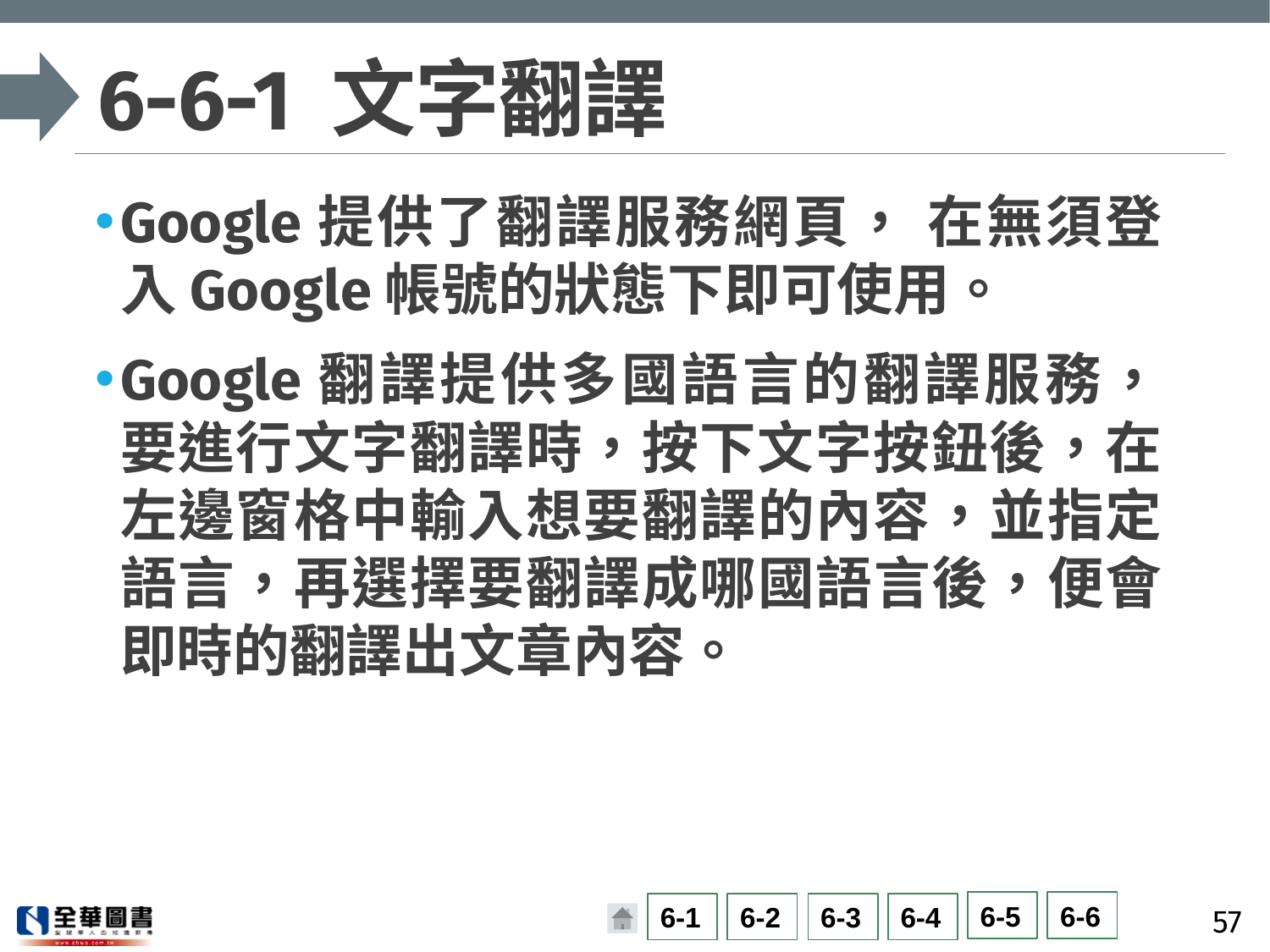

# 6-6-1 文字翻譯
Google提供了翻譯服務網頁， 在無須登入Google帳號的狀態下即可使用。
Google翻譯提供多國語言的翻譯服務，要進行文字翻譯時，按下文字按鈕後，在左邊窗格中輸入想要翻譯的內容，並指定語言，再選擇要翻譯成哪國語言後，便會即時的翻譯出文章內容。
57